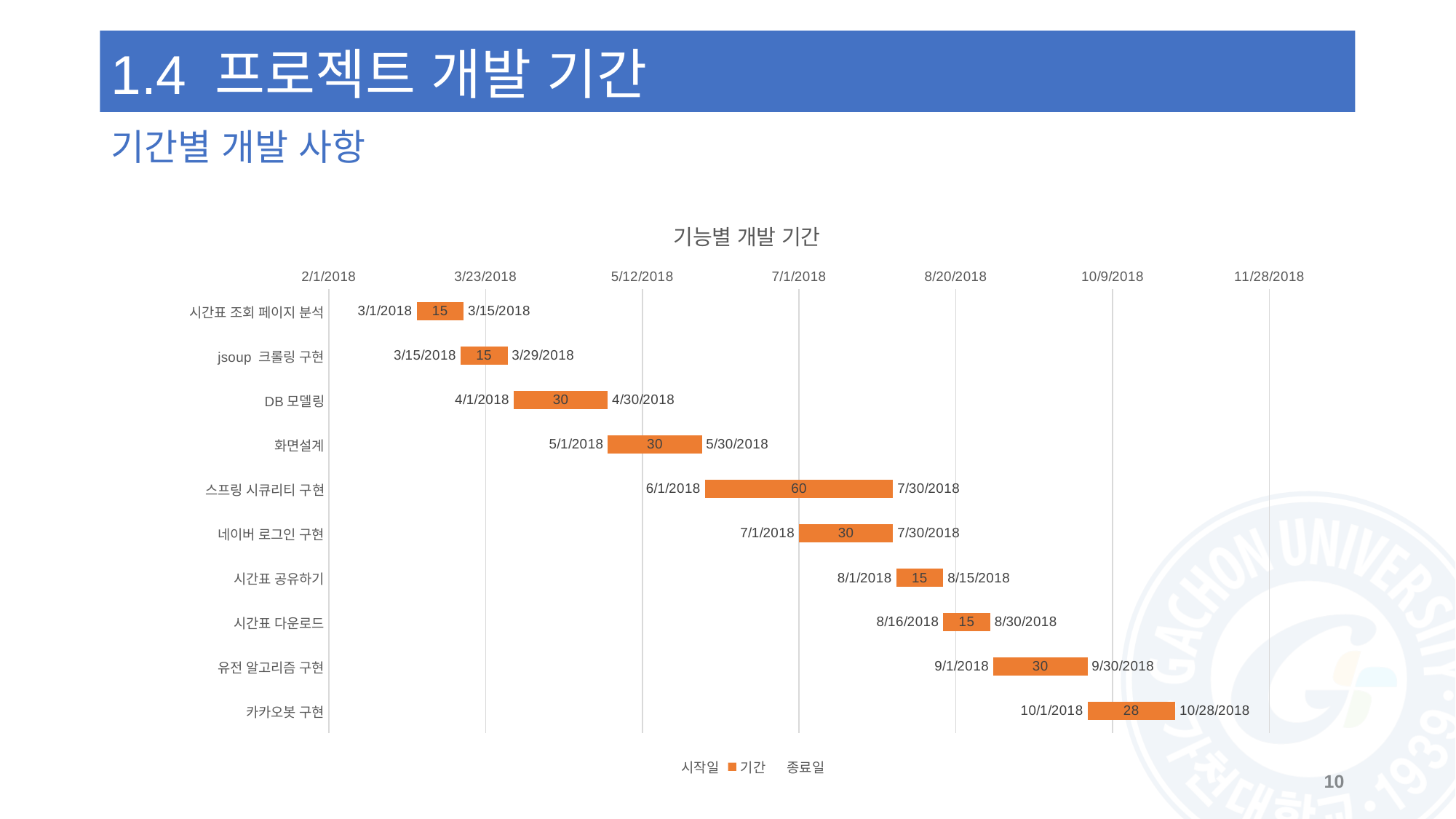

# 1.4 프로젝트 개발 기간
기간별 개발 사항

### Chart: 기능별 개발 기간

| Category | 시작일 | 기간 | 종료일 |
|---|---|---|---|
| 시간표 조회 페이지 분석 | 43160.0 | 15.0 | 43174.0 |
| jsoup 크롤링 구현 | 43174.0 | 15.0 | 43188.0 |
| DB모델링 | 43191.0 | 30.0 | 43220.0 |
| 화면설계 | 43221.0 | 30.0 | 43250.0 |
| 스프링 시큐리티 구현 | 43252.0 | 60.0 | 43311.0 |
| 네이버 로그인 구현 | 43282.0 | 30.0 | 43311.0 |
| 시간표 공유하기 | 43313.0 | 15.0 | 43327.0 |
| 시간표 다운로드 | 43328.0 | 15.0 | 43342.0 |
| 유전 알고리즘 구현 | 43344.0 | 30.0 | 43373.0 |
| 카카오봇 구현 | 43374.0 | 28.0 | 43401.0 |
10